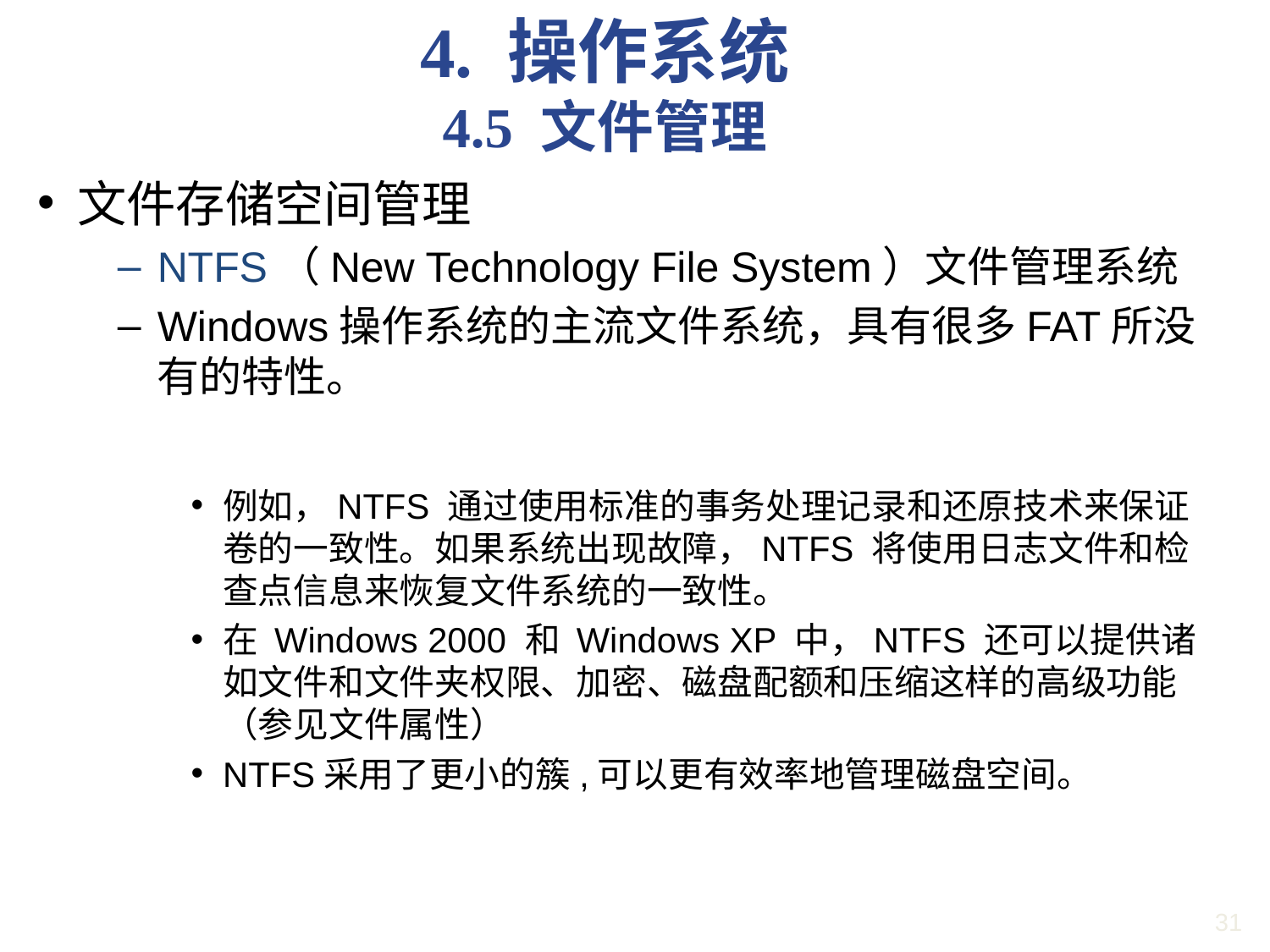

4. 操作系统
4.5 文件管理
文件存储空间管理
NTFS（New Technology File System）文件管理系统
Windows操作系统的主流文件系统，具有很多FAT所没有的特性。

例如，NTFS 通过使用标准的事务处理记录和还原技术来保证卷的一致性。如果系统出现故障，NTFS 将使用日志文件和检查点信息来恢复文件系统的一致性。
在 Windows 2000 和 Windows XP 中，NTFS 还可以提供诸如文件和文件夹权限、加密、磁盘配额和压缩这样的高级功能（参见文件属性）
NTFS采用了更小的簇,可以更有效率地管理磁盘空间。

31